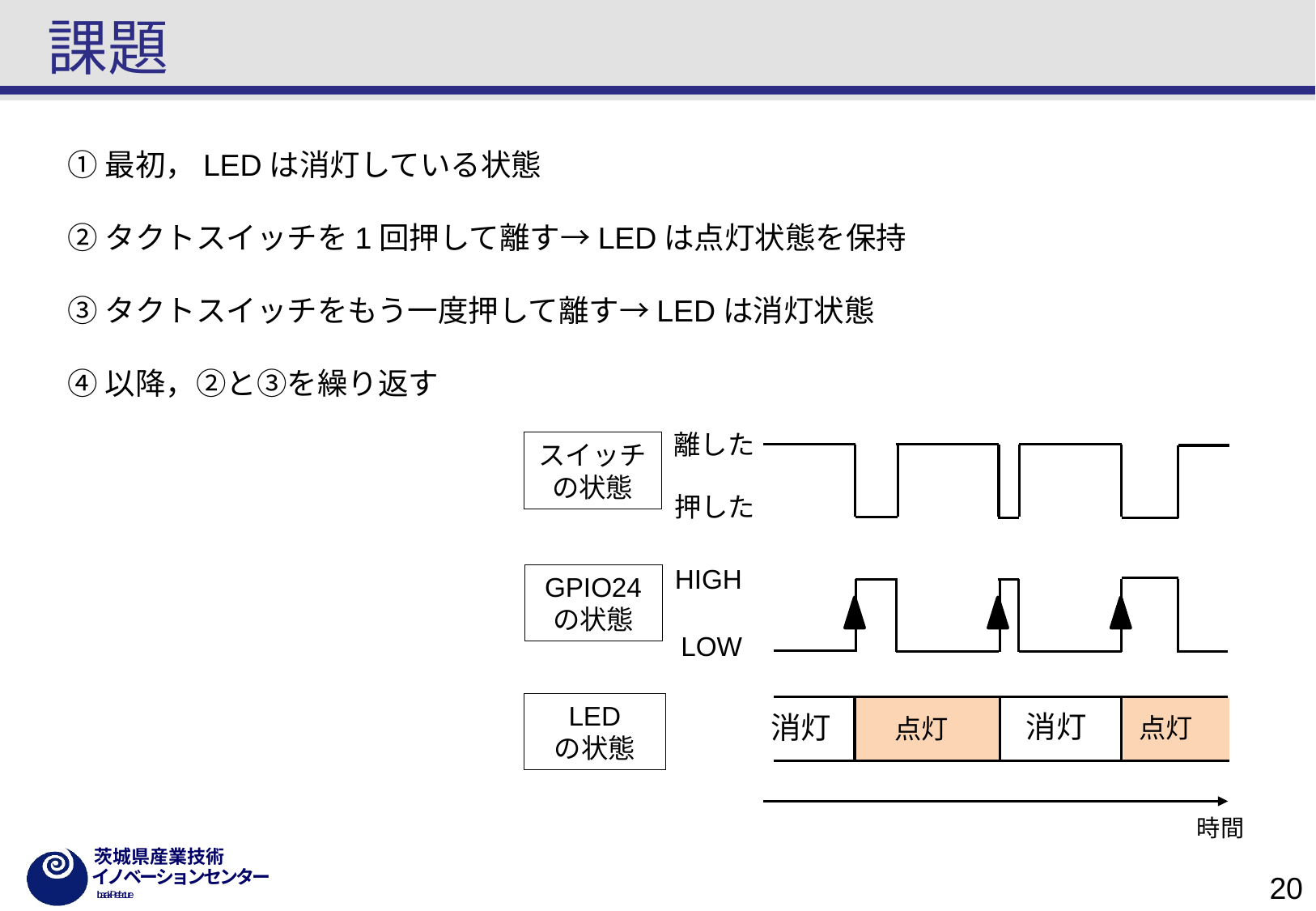

# 課題
①最初，LEDは消灯している状態

②タクトスイッチを1回押して離す→LEDは点灯状態を保持

③タクトスイッチをもう一度押して離す→LEDは消灯状態

④以降，②と③を繰り返す
離した
押した
HIGH

LOW
消灯
消灯
点灯
点灯
時間
スイッチ
の状態
GPIO24
の状態
LED
の状態

20